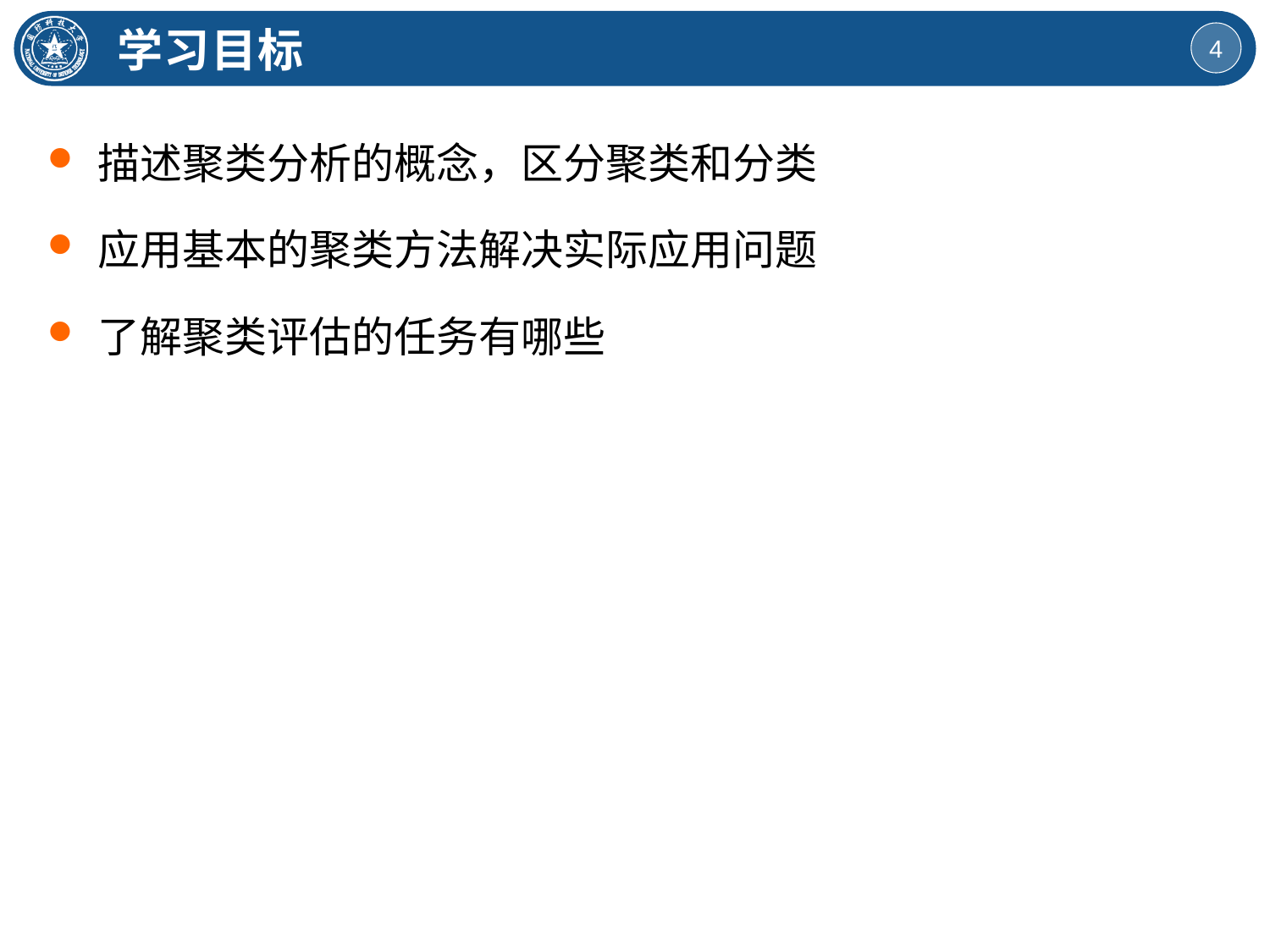

学习目标
描述聚类分析的概念，区分聚类和分类
应用基本的聚类方法解决实际应用问题
了解聚类评估的任务有哪些